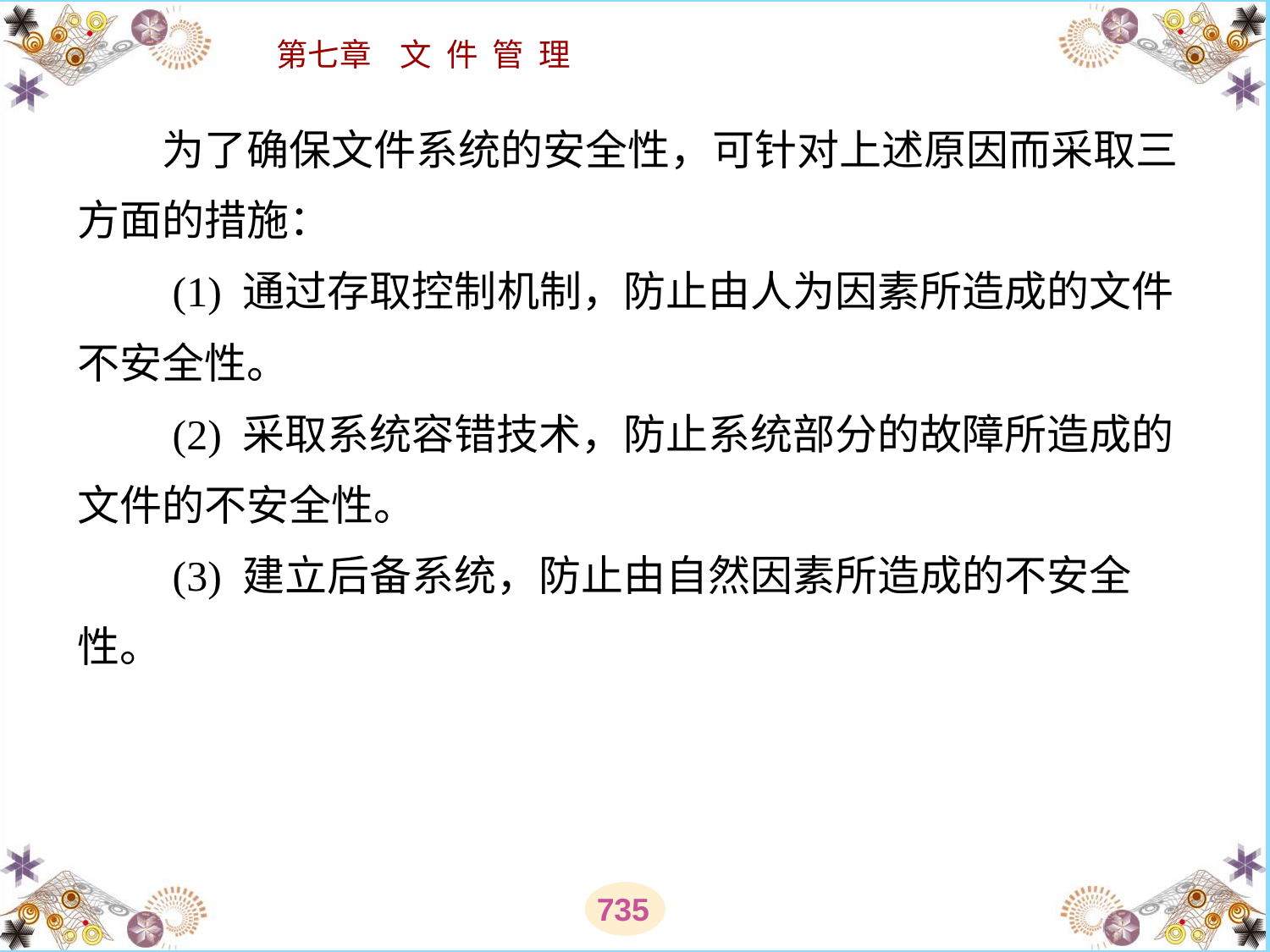

# 为了确保文件系统的安全性，可针对上述原因而采取三方面的措施： 　　(1) 通过存取控制机制，防止由人为因素所造成的文件不安全性。 　　(2) 采取系统容错技术，防止系统部分的故障所造成的文件的不安全性。 　　(3) 建立后备系统，防止由自然因素所造成的不安全性。